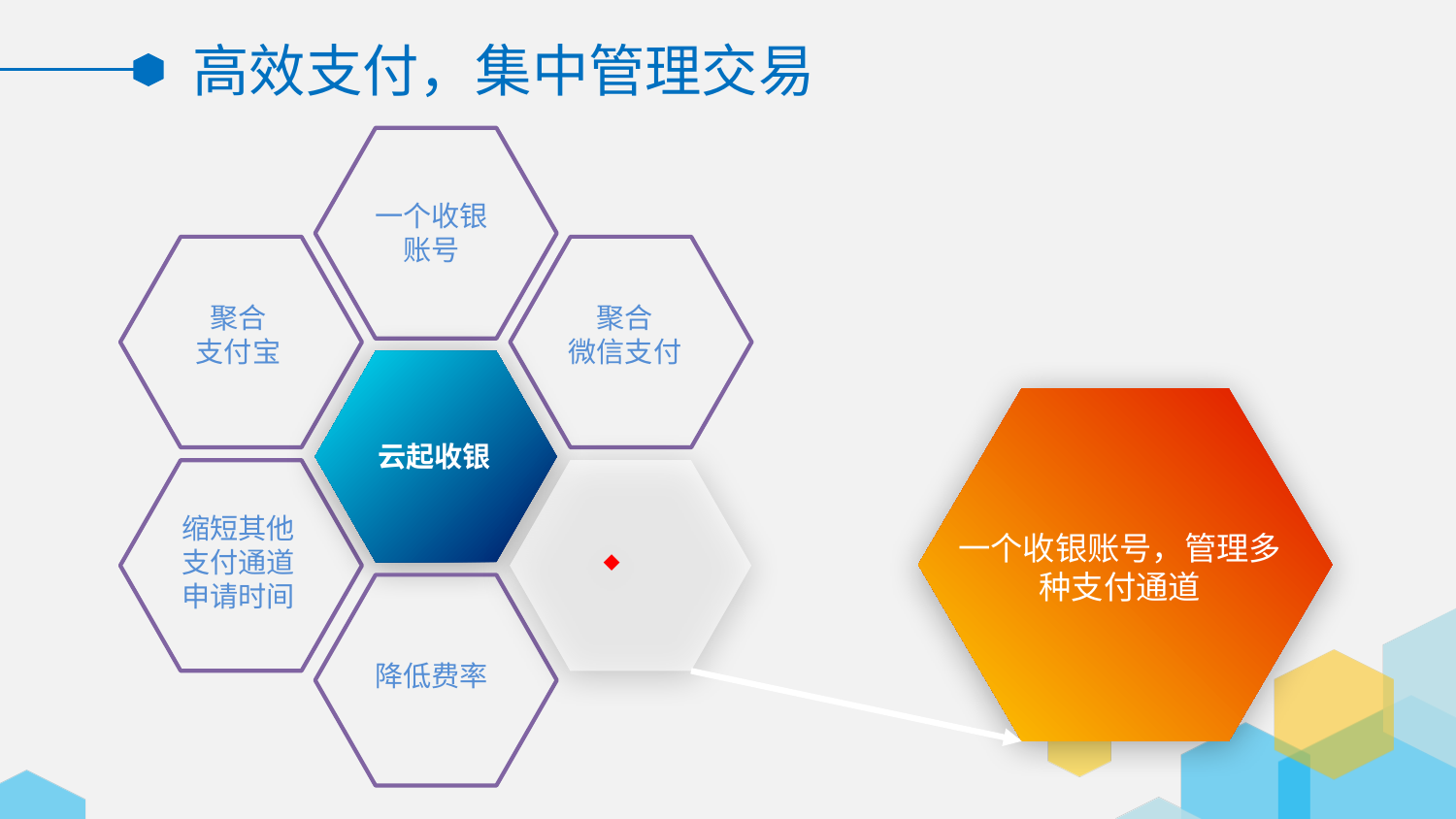

# 高效支付，集中管理交易

一个收银账号

聚合
支付宝
聚合
微信支付

云起收银

缩短其他支付通道申请时间
一个收银账号，管理多种支付通道

降低费率